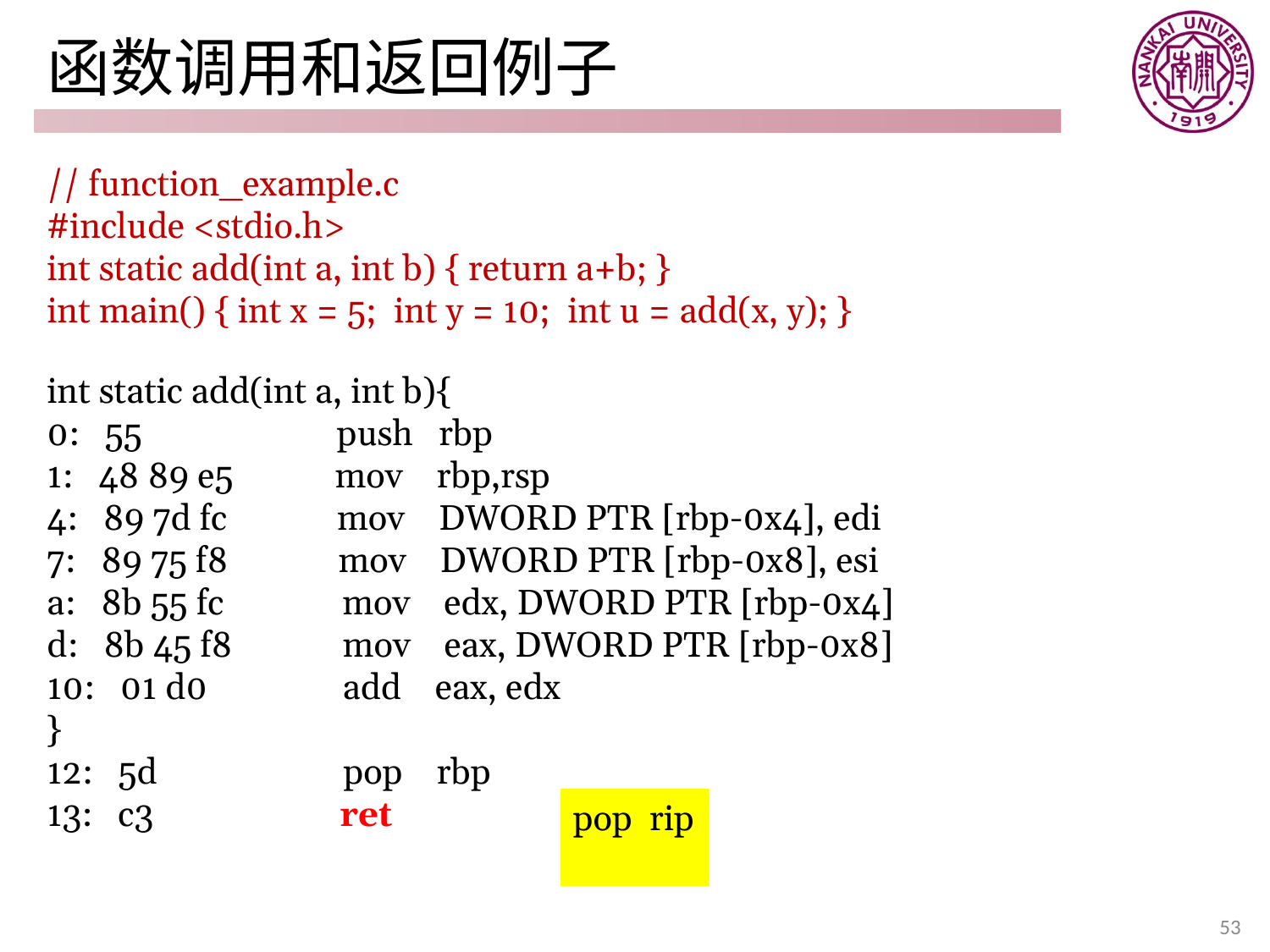

# 函数调用和返回例子
// function_example.c
#include <stdio.h>
int static add(int a, int b) { return a+b; }
int main() { int x = 5;  int y = 10;  int u = add(x, y); }
int static add(int a, int b){
0:   55                       push   rbp
1:   48 89 e5            mov    rbp,rsp
4:   89 7d fc             mov    DWORD PTR [rbp-0x4], edi
7:   89 75 f8             mov    DWORD PTR [rbp-0x8], esi
a:   8b 55 fc              mov    edx, DWORD PTR [rbp-0x4]
d:   8b 45 f8             mov    eax, DWORD PTR [rbp-0x8]
10:   01 d0                add    eax, edx
}
12:   5d                      pop    rbp
13:   c3                      ret
pop  rip
53